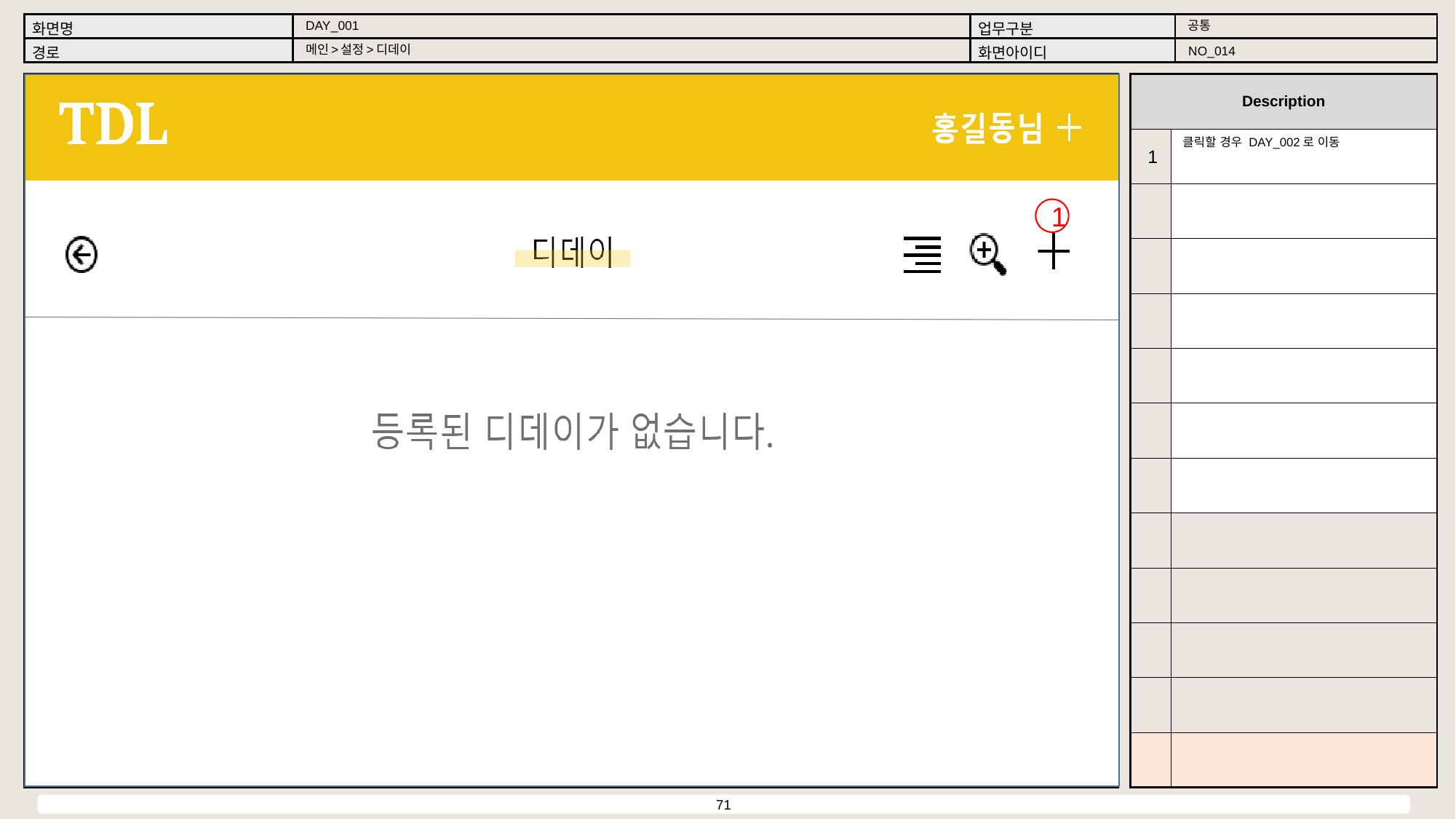

공통
DAY_001
메인>설정>디데이
NO_014

클릭할 경우 DAY_002로 이동
1
1